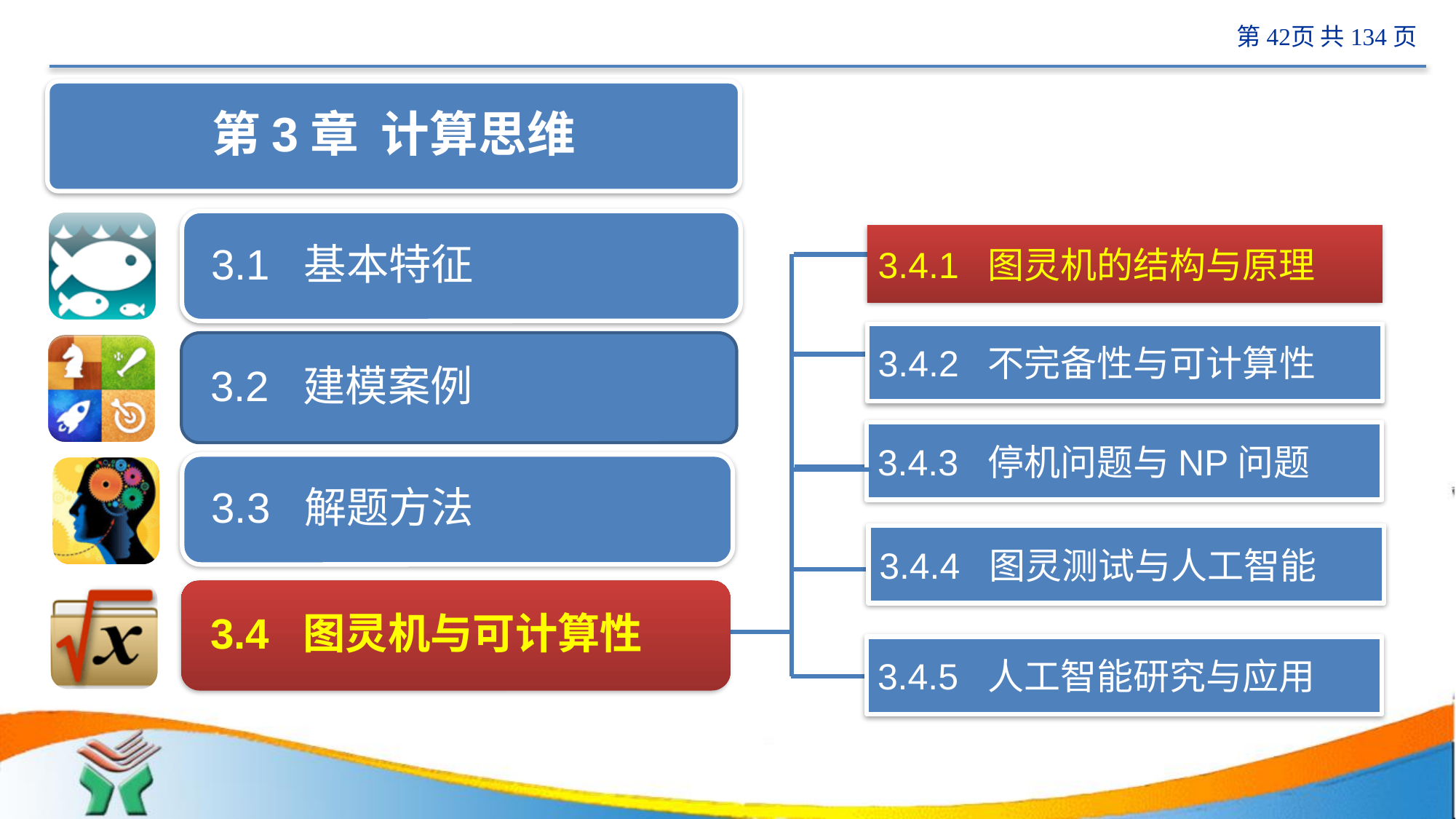

#
               计算机
第3章  计算思维
3.1  基本特征
3.2  建模案例
3.3  解题方法
3.4  图灵机与可计算性
3.4.1  图灵机的结构与原理
3.4.2  不完备性与可计算性
3.4.3  停机问题与NP问题
3.4.4  图灵测试与人工智能
3.4.5  人工智能研究与应用